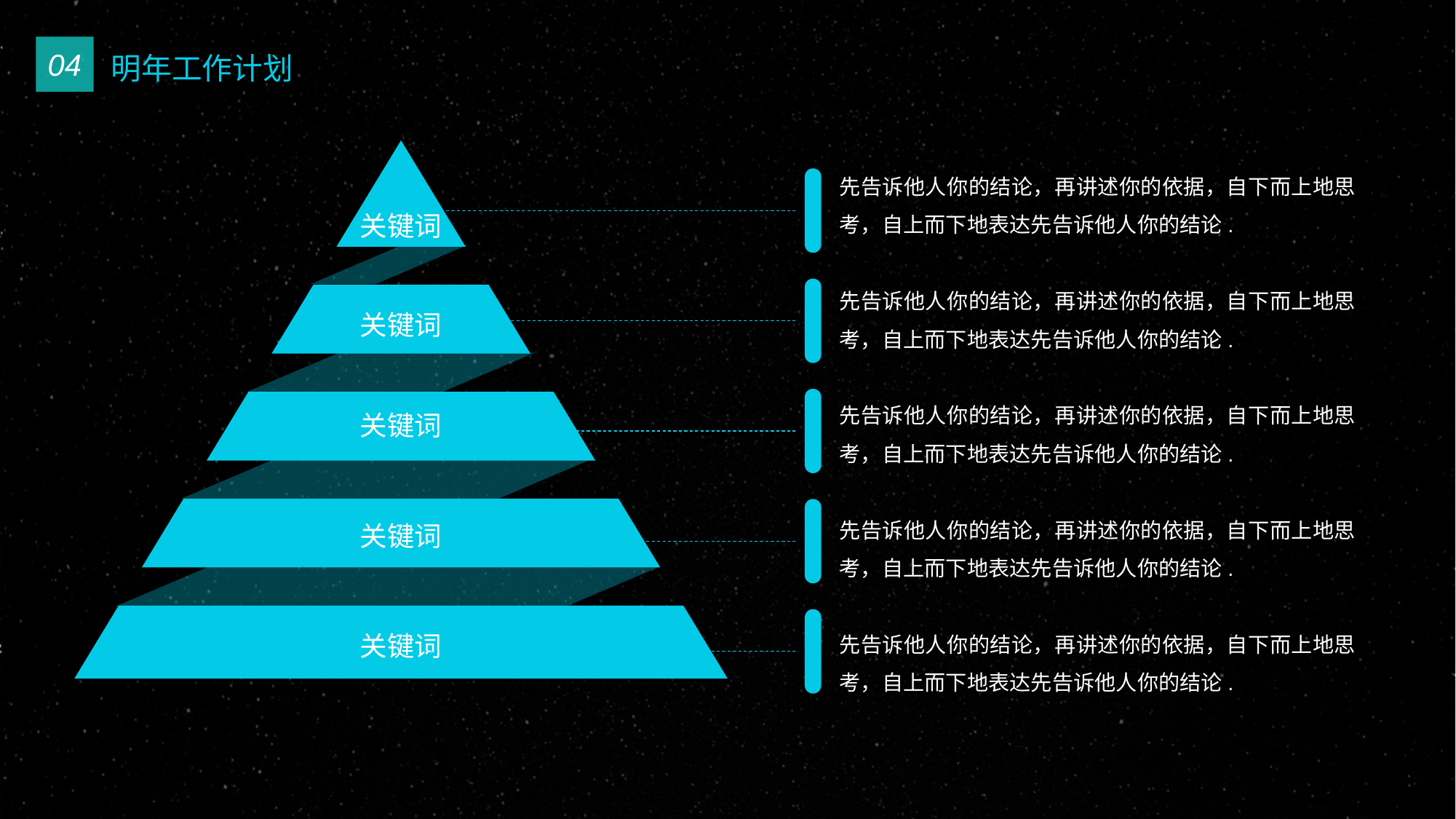

04
明年工作计划

关键词
关键词
关键词
关键词
关键词
先告诉他人你的结论，再讲述你的依据，自下而上地思考，自上而下地表达先告诉他人你的结论.

先告诉他人你的结论，再讲述你的依据，自下而上地思考，自上而下地表达先告诉他人你的结论.

先告诉他人你的结论，再讲述你的依据，自下而上地思考，自上而下地表达先告诉他人你的结论.

先告诉他人你的结论，再讲述你的依据，自下而上地思考，自上而下地表达先告诉他人你的结论.

先告诉他人你的结论，再讲述你的依据，自下而上地思考，自上而下地表达先告诉他人你的结论.